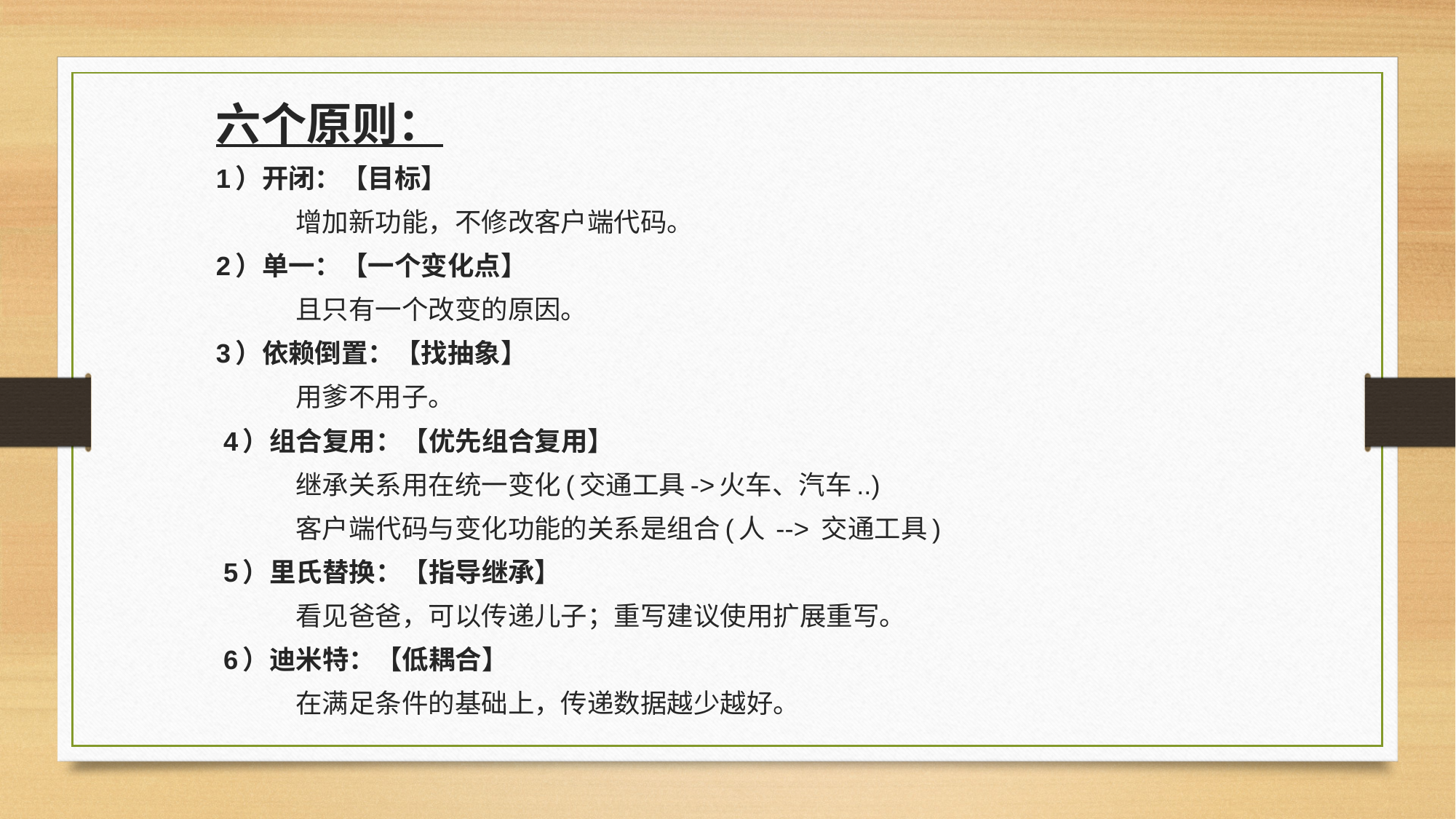

六个原则：
1）开闭：【目标】
	增加新功能，不修改客户端代码。
2）单一：【一个变化点】
	且只有一个改变的原因。
3）依赖倒置：【找抽象】
	用爹不用子。
 4）组合复用：【优先组合复用】
	继承关系用在统一变化(交通工具->火车、汽车..)
	客户端代码与变化功能的关系是组合(人 --> 交通工具)
 5）里氏替换：【指导继承】
	看见爸爸，可以传递儿子；重写建议使用扩展重写。
 6）迪米特：【低耦合】
	在满足条件的基础上，传递数据越少越好。